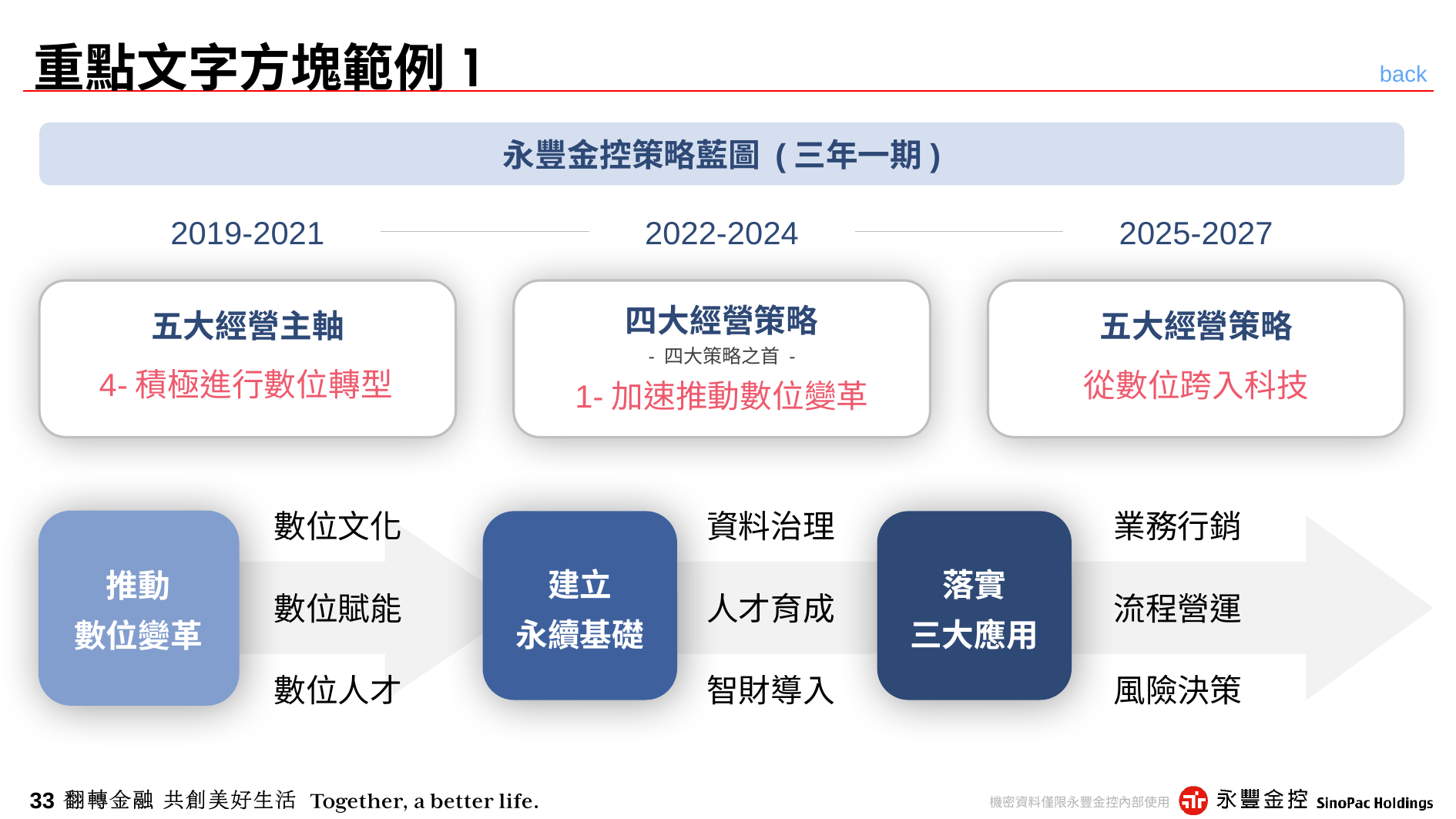

# 重點文字方塊範例1
back
永豐金控策略藍圖 (三年一期)
2019-2021
2022-2024
2025-2027

四大經營策略
五大經營主軸
五大經營策略
- 四大策略之首 -
4-積極進行數位轉型
從數位跨入科技
1-加速推動數位變革
數位文化
數位賦能
數位人才
資料治理
人才育成
智財導入
業務行銷
流程營運
風險決策

推動
數位變革

建立
永續基礎

落實
三大應用